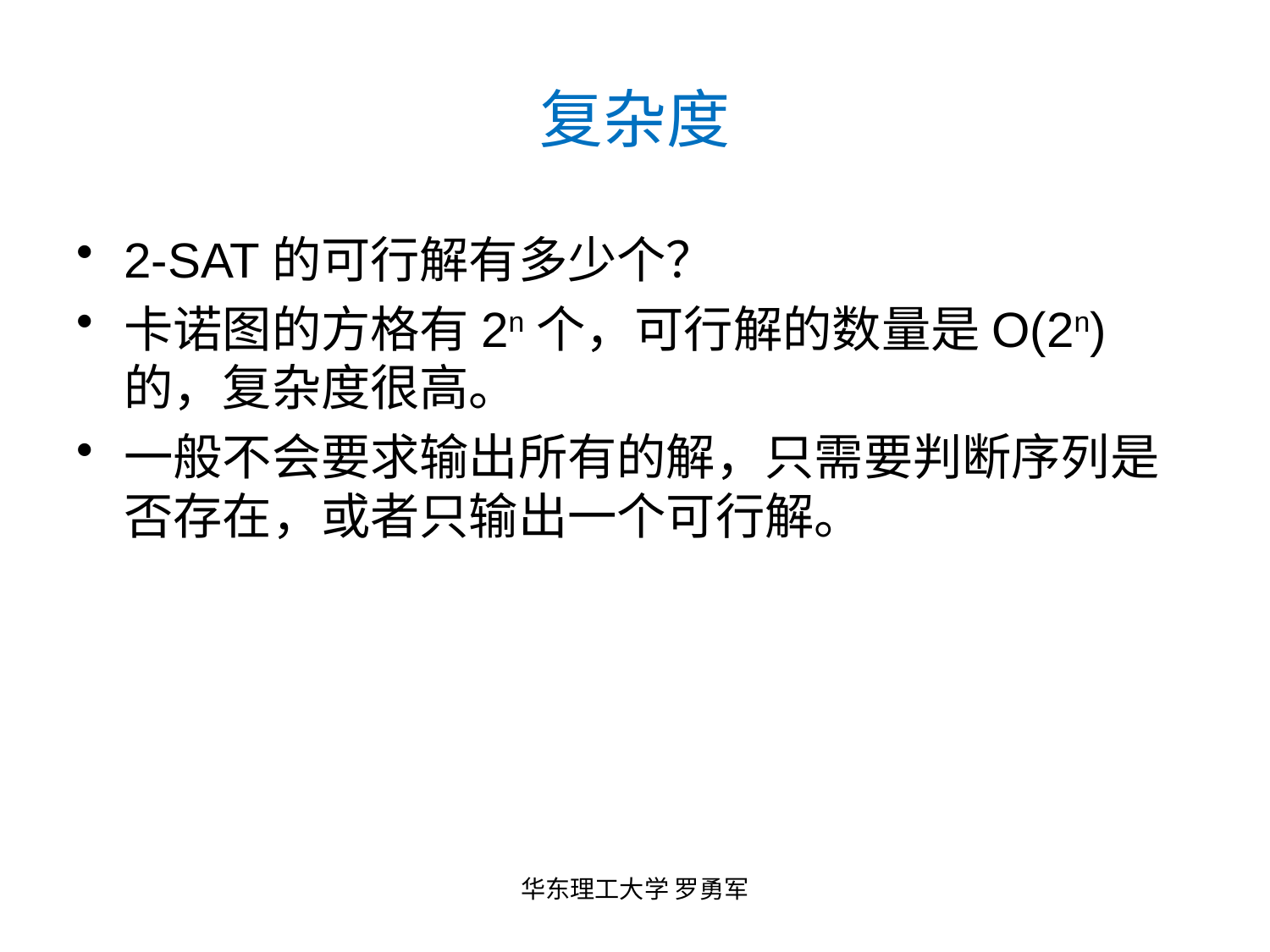

# 复杂度
2-SAT的可行解有多少个？
卡诺图的方格有2n个，可行解的数量是O(2n)的，复杂度很高。
一般不会要求输出所有的解，只需要判断序列是否存在，或者只输出一个可行解。

华东理工大学 罗勇军